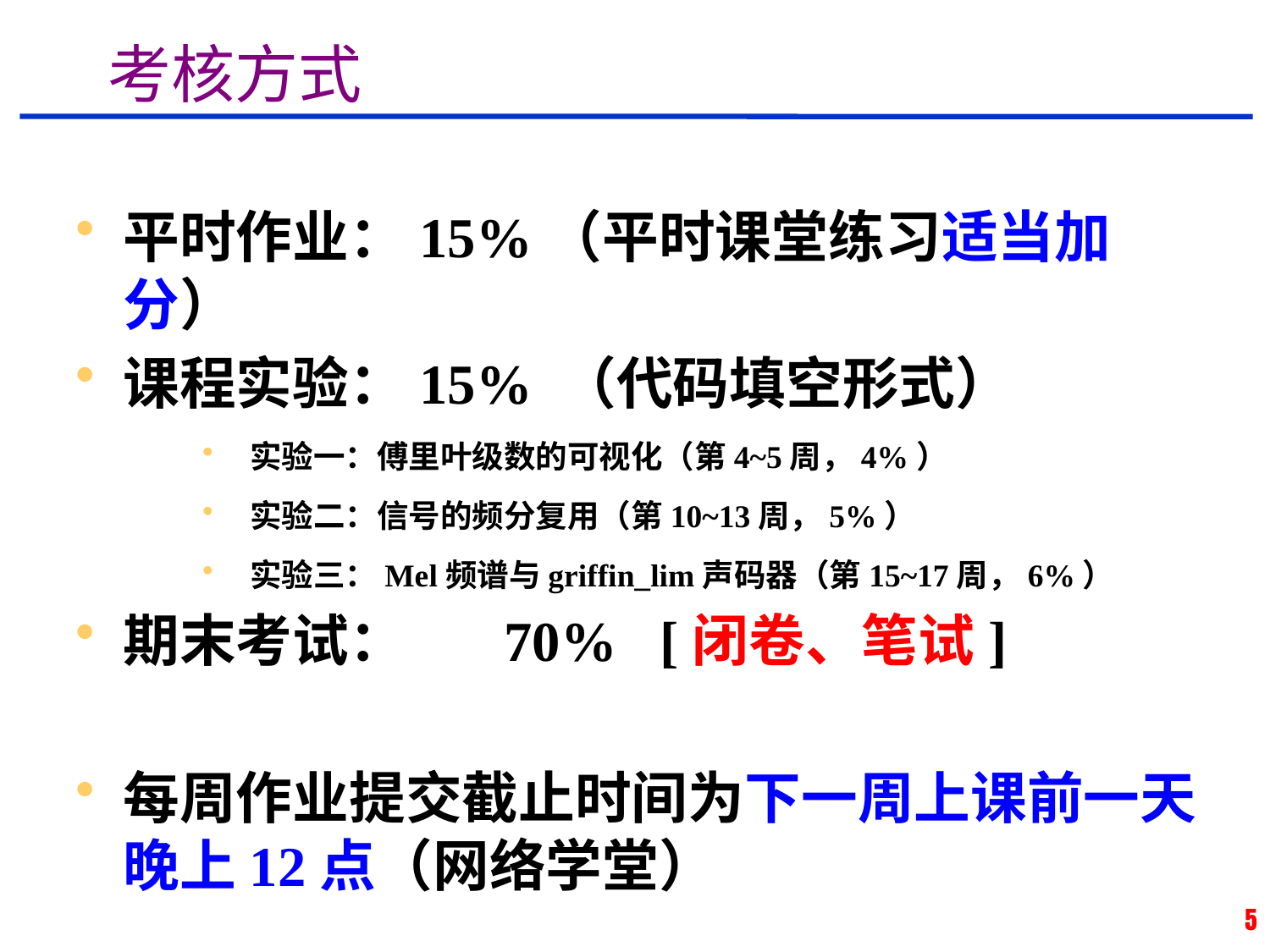

考核方式
平时作业：15%（平时课堂练习适当加分）
课程实验：15% （代码填空形式）
实验一：傅里叶级数的可视化（第4~5周，4%）
实验二：信号的频分复用（第10~13周，5%）
实验三：Mel频谱与griffin_lim声码器（第15~17周，6%）
期末考试：	70%   [闭卷、笔试]

每周作业提交截止时间为下一周上课前一天晚上12点（网络学堂）
5